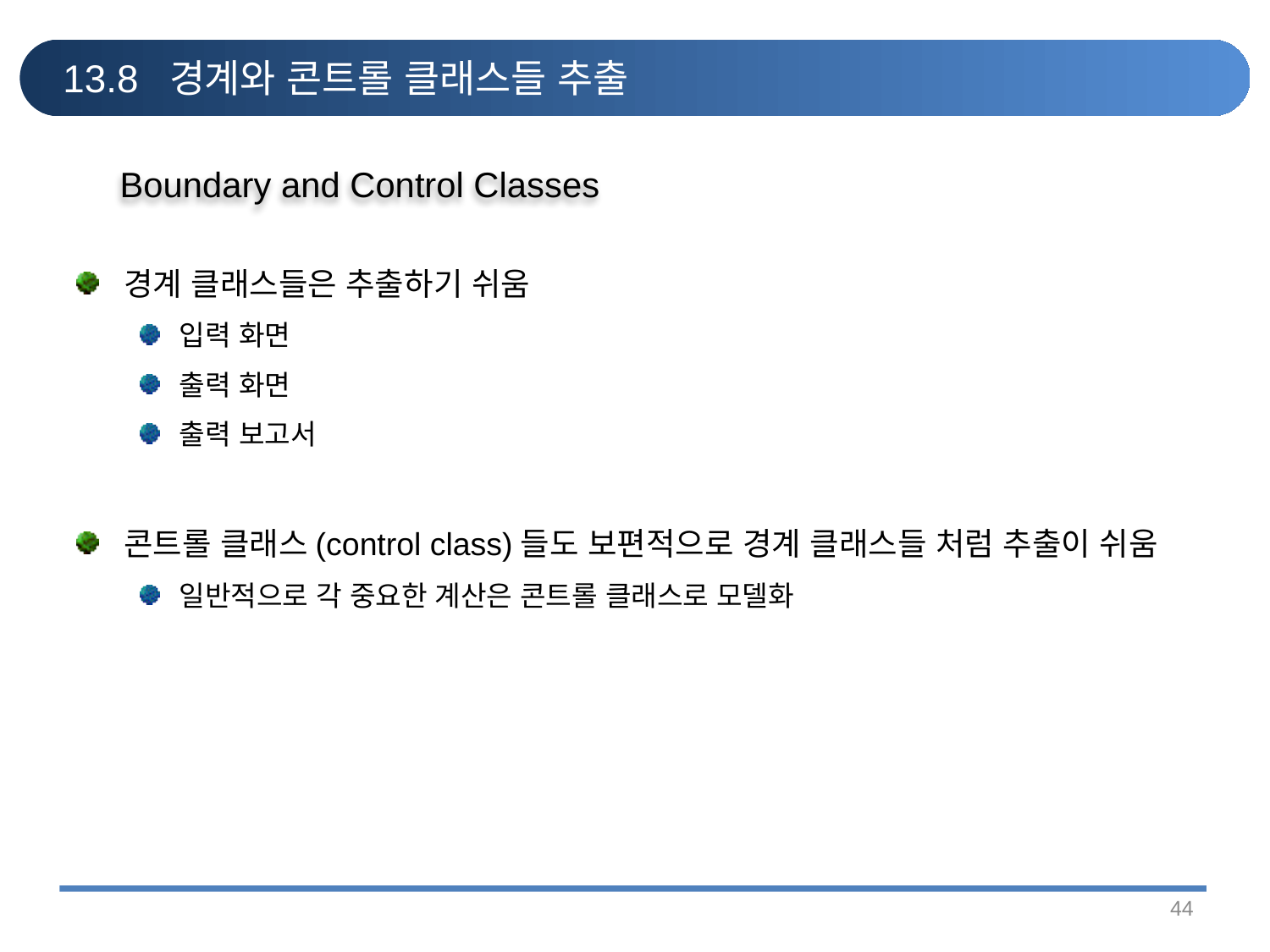

# 13.8  경계와 콘트롤 클래스들 추출
Boundary and Control Classes
경계 클래스들은 추출하기 쉬움
입력 화면
출력 화면
출력 보고서

콘트롤 클래스(control class)들도 보편적으로 경계 클래스들 처럼 추출이 쉬움
일반적으로 각 중요한 계산은 콘트롤 클래스로 모델화

44